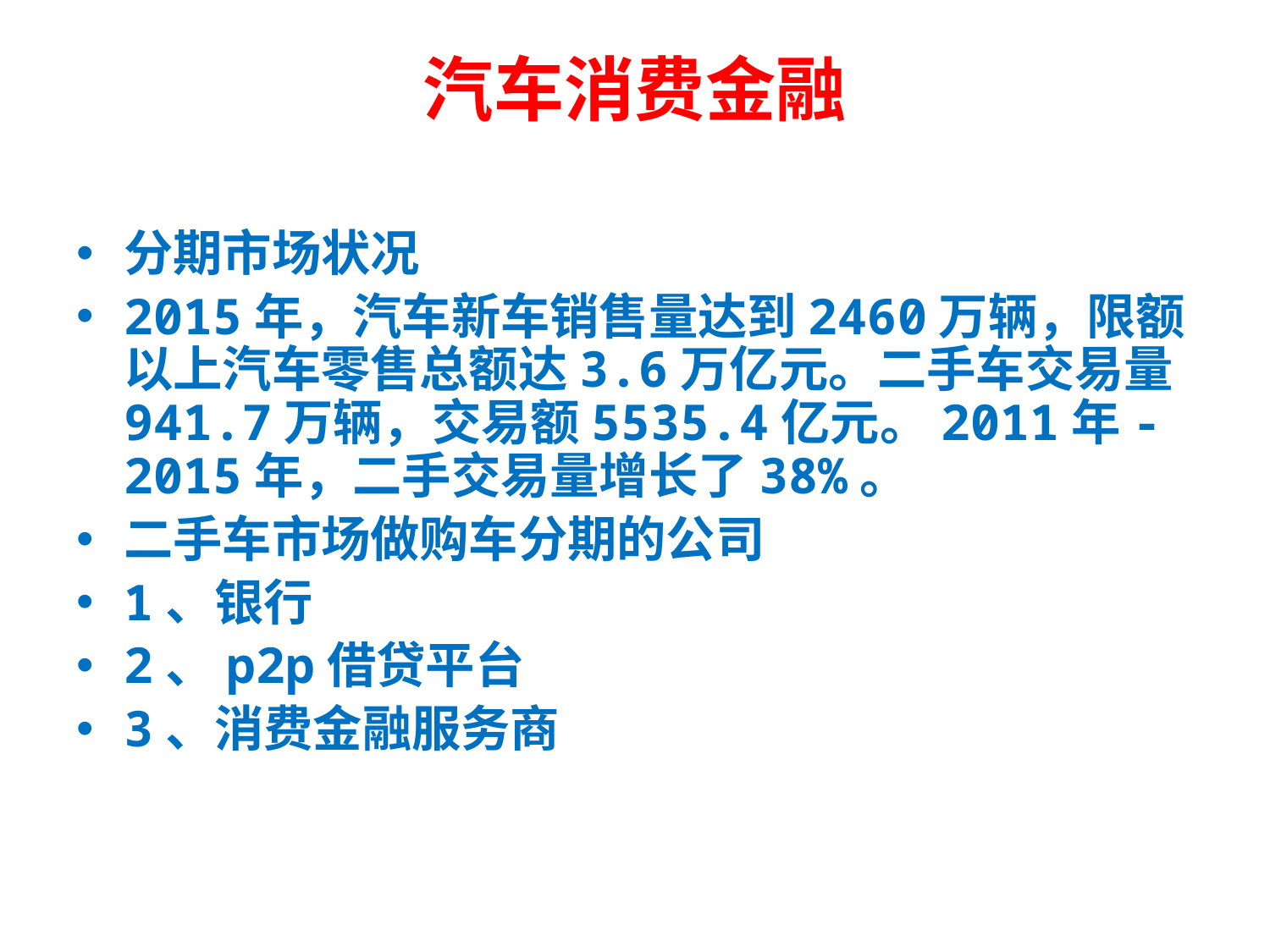

# 汽车消费金融
分期市场状况
2015年，汽车新车销售量达到2460万辆，限额以上汽车零售总额达3.6万亿元。二手车交易量941.7万辆，交易额5535.4亿元。2011年-2015年，二手交易量增长了38%。
二手车市场做购车分期的公司
1、银行
2、p2p借贷平台
3、消费金融服务商